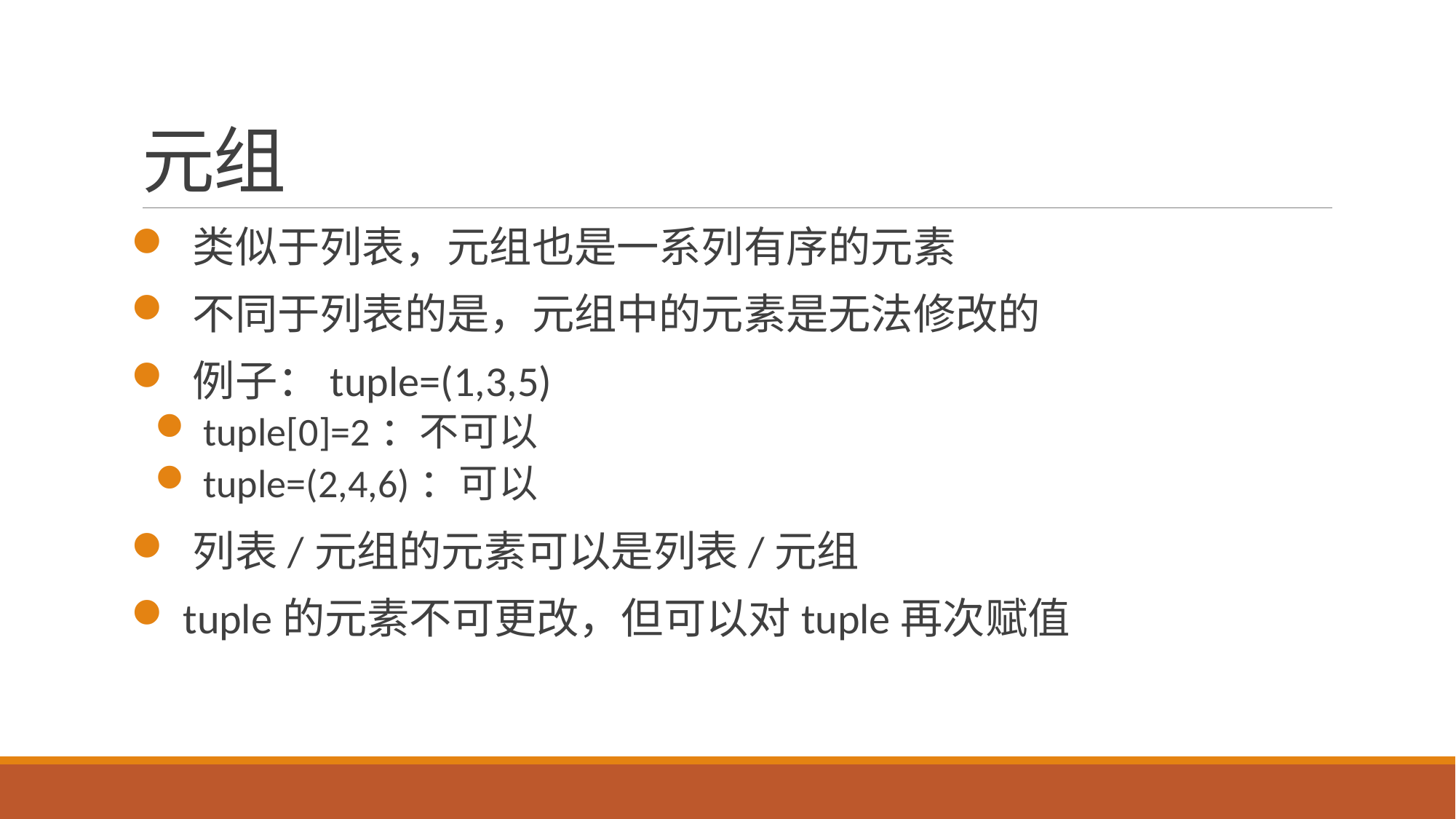

# 元组
 类似于列表，元组也是一系列有序的元素
 不同于列表的是，元组中的元素是无法修改的
 例子：tuple=(1,3,5)
 tuple[0]=2：不可以
 tuple=(2,4,6)：可以
 列表/元组的元素可以是列表/元组
 tuple的元素不可更改，但可以对tuple再次赋值